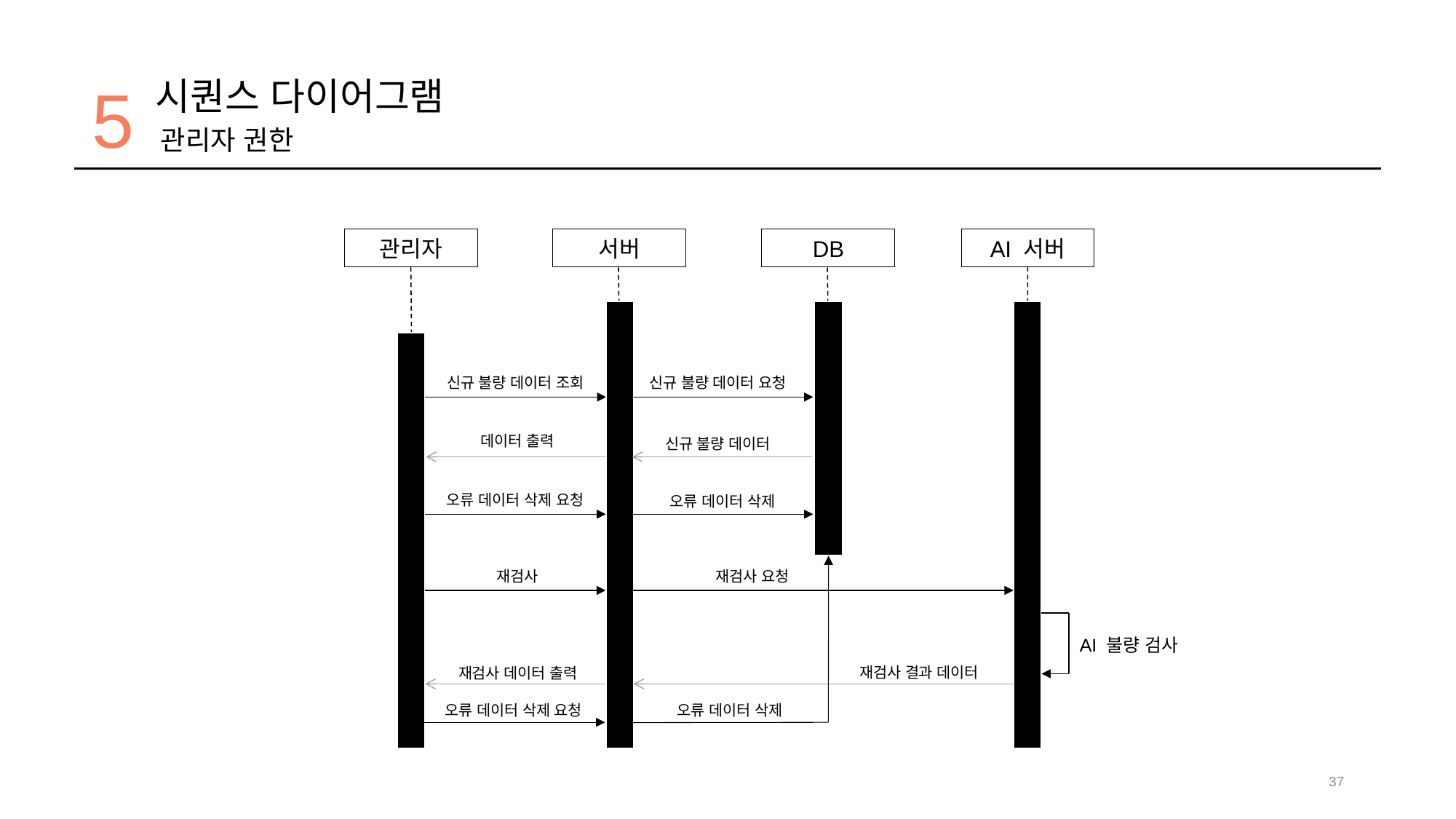

5
시퀀스 다이어그램
관리자 권한
서버

DB
AI 서버
관리자

신규 불량 데이터 요청
신규 불량 데이터 조회
데이터 출력
신규 불량 데이터
오류 데이터 삭제 요청
오류 데이터 삭제
재검사 요청
재검사
AI 불량 검사
재검사 결과 데이터
재검사 데이터 출력
오류 데이터 삭제 요청
오류 데이터 삭제
37